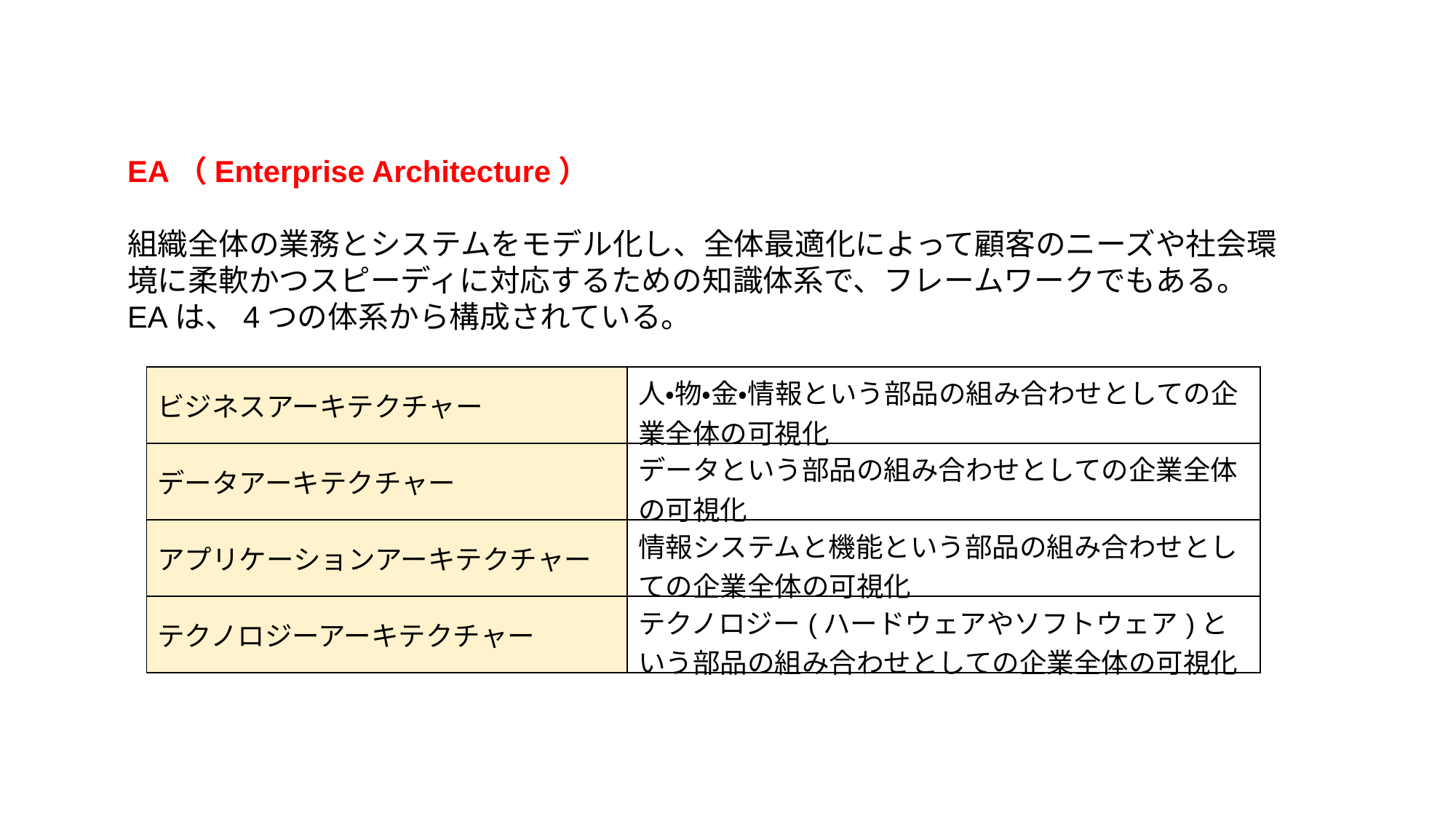

EA（Enterprise Architecture）

組織全体の業務とシステムをモデル化し、全体最適化によって顧客のニーズや社会環境に柔軟かつスピーディに対応するための知識体系で、フレームワークでもある。
EAは、4つの体系から構成されている。
| ビジネスアーキテクチャー | 人・物・金・情報という部品の組み合わせとしての企業全体の可視化 |
| --- | --- |
| データアーキテクチャー | データという部品の組み合わせとしての企業全体の可視化 |
| アプリケーションアーキテクチャー | 情報システムと機能という部品の組み合わせとしての企業全体の可視化 |
| テクノロジーアーキテクチャー | テクノロジー(ハードウェアやソフトウェア)という部品の組み合わせとしての企業全体の可視化 |